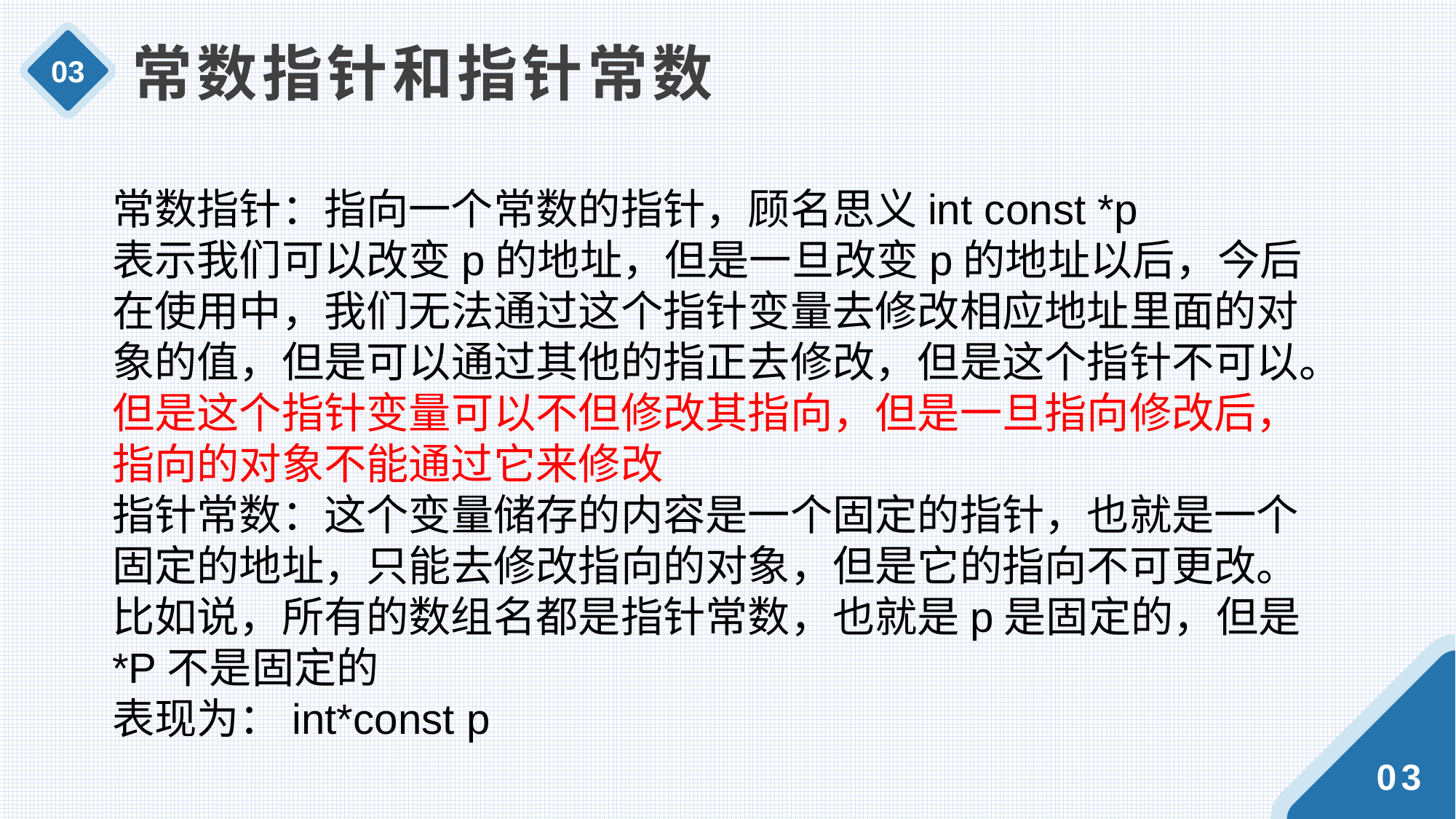

常数指针和指针常数

03
常数指针：指向一个常数的指针，顾名思义int const *p
表示我们可以改变p的地址，但是一旦改变p的地址以后，今后在使用中，我们无法通过这个指针变量去修改相应地址里面的对象的值，但是可以通过其他的指正去修改，但是这个指针不可以。但是这个指针变量可以不但修改其指向，但是一旦指向修改后，指向的对象不能通过它来修改
指针常数：这个变量储存的内容是一个固定的指针，也就是一个固定的地址，只能去修改指向的对象，但是它的指向不可更改。比如说，所有的数组名都是指针常数，也就是p是固定的，但是*P不是固定的
表现为：int*const p

03